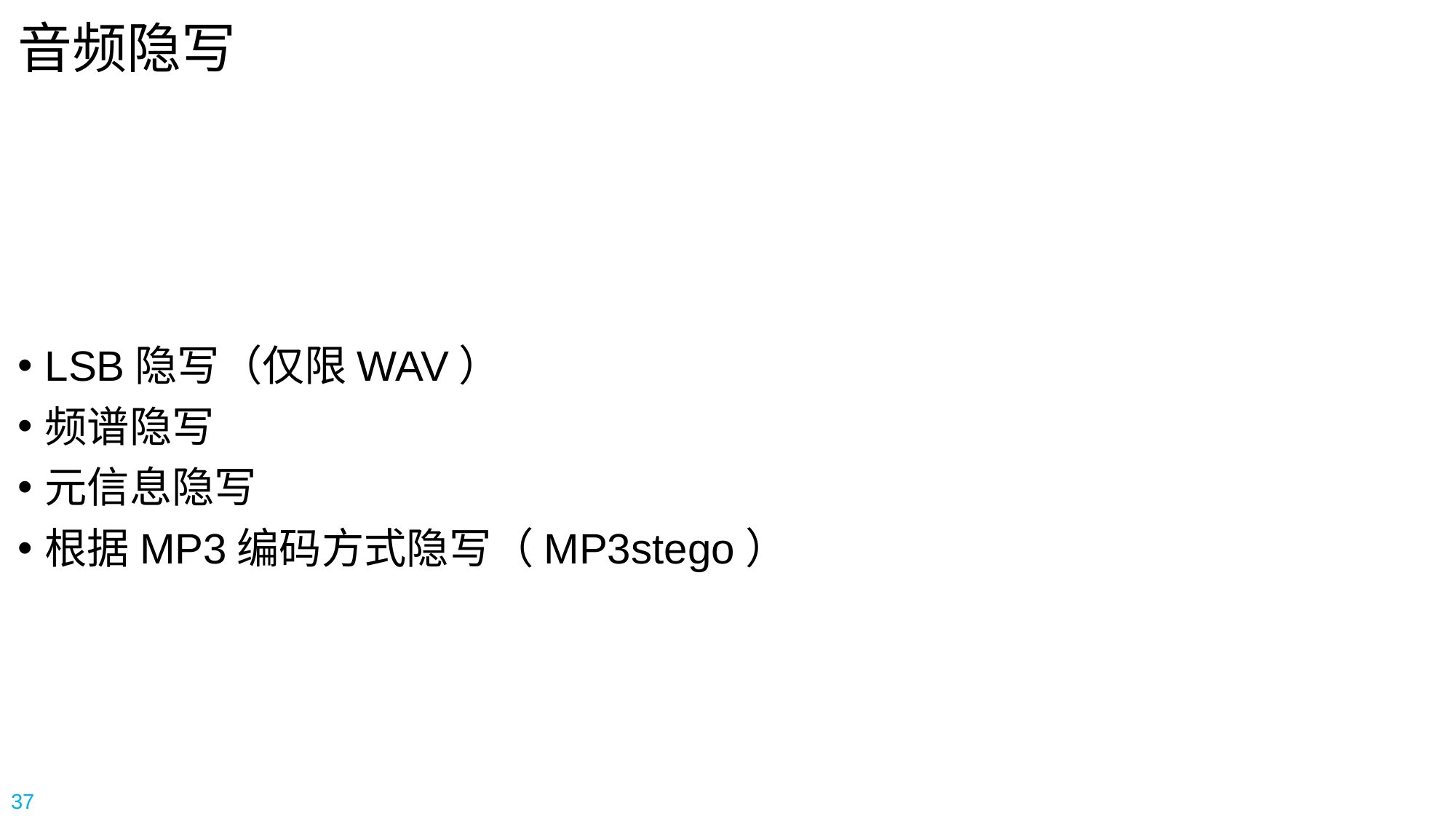

# 音频隐写
LSB隐写（仅限WAV）
频谱隐写
元信息隐写
根据MP3编码方式隐写（MP3stego）
37